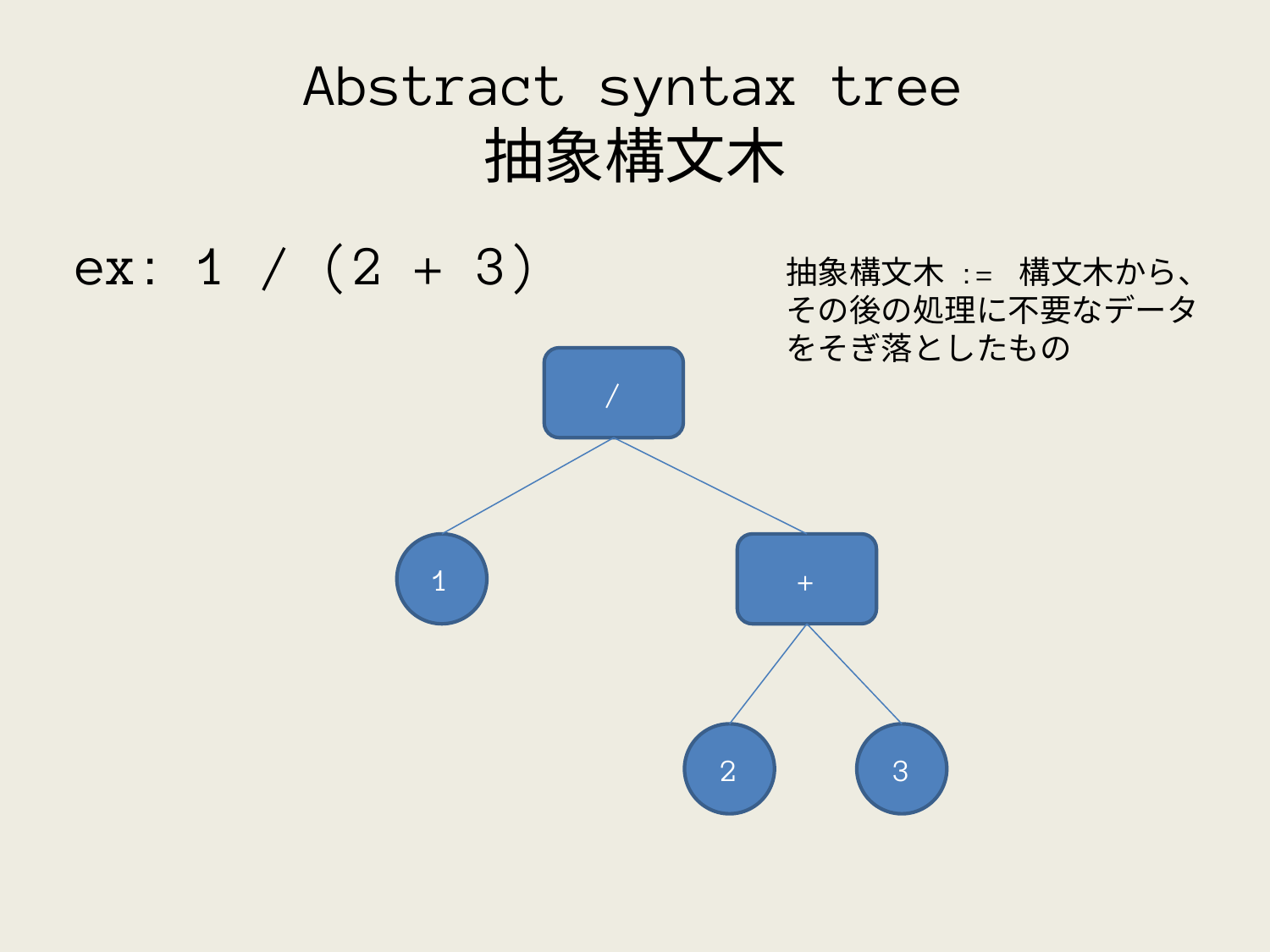

# Abstract syntax tree 抽象構文木
ex: 1 / (2 + 3)

抽象構文木 := 構文木から、その後の処理に不要なデータをそぎ落としたもの
/
1
+
2
3